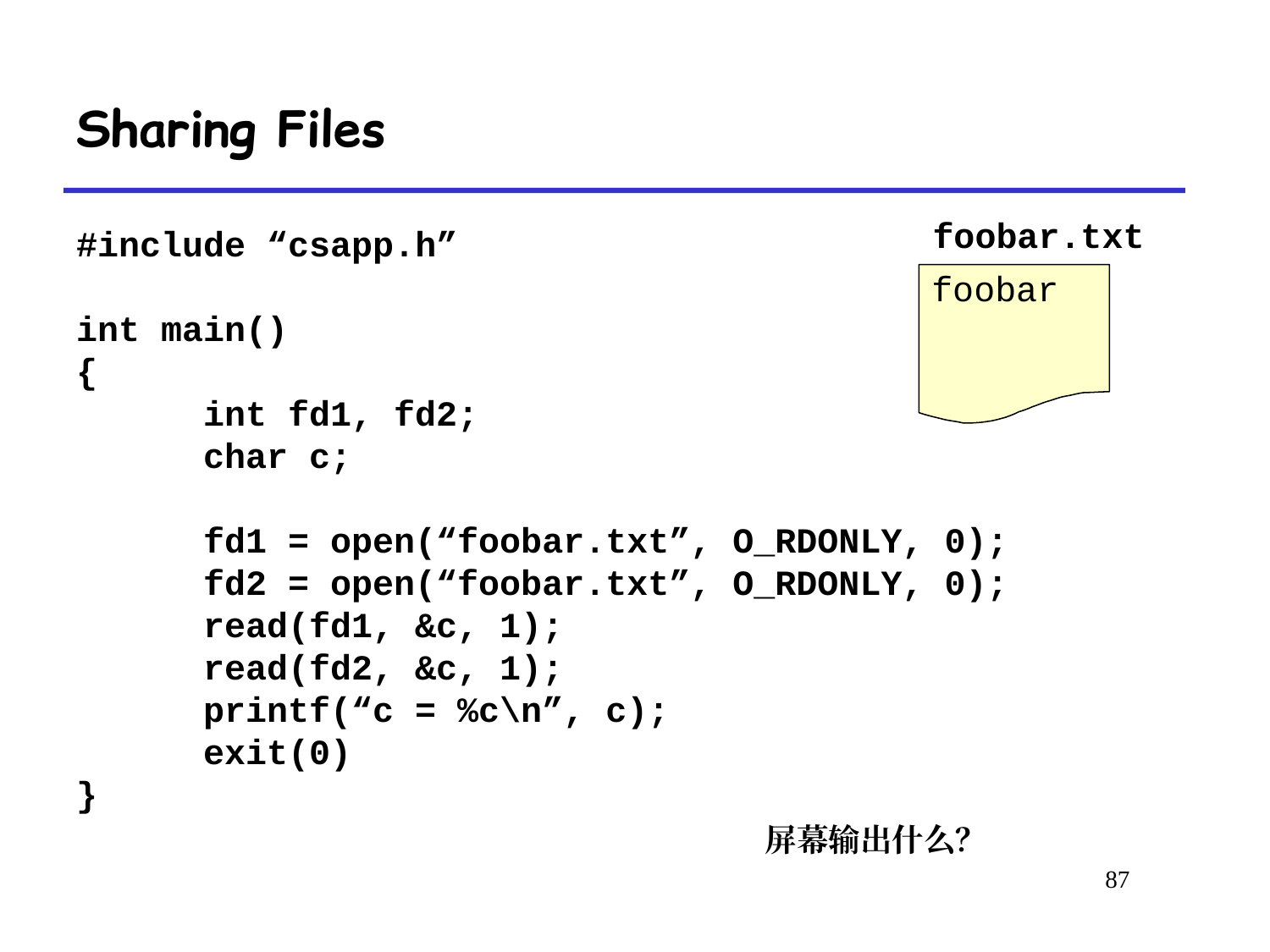

Sharing Files
foobar.txt
#include “csapp.h”

int main()
{
	int fd1, fd2;
	char c;

	fd1 = open(“foobar.txt”, O_RDONLY, 0);
	fd2 = open(“foobar.txt”, O_RDONLY, 0);
	read(fd1, &c, 1);
	read(fd2, &c, 1);
	printf(“c = %c\n”, c);
	exit(0)
}
foobar
屏幕输出什么？
# 87